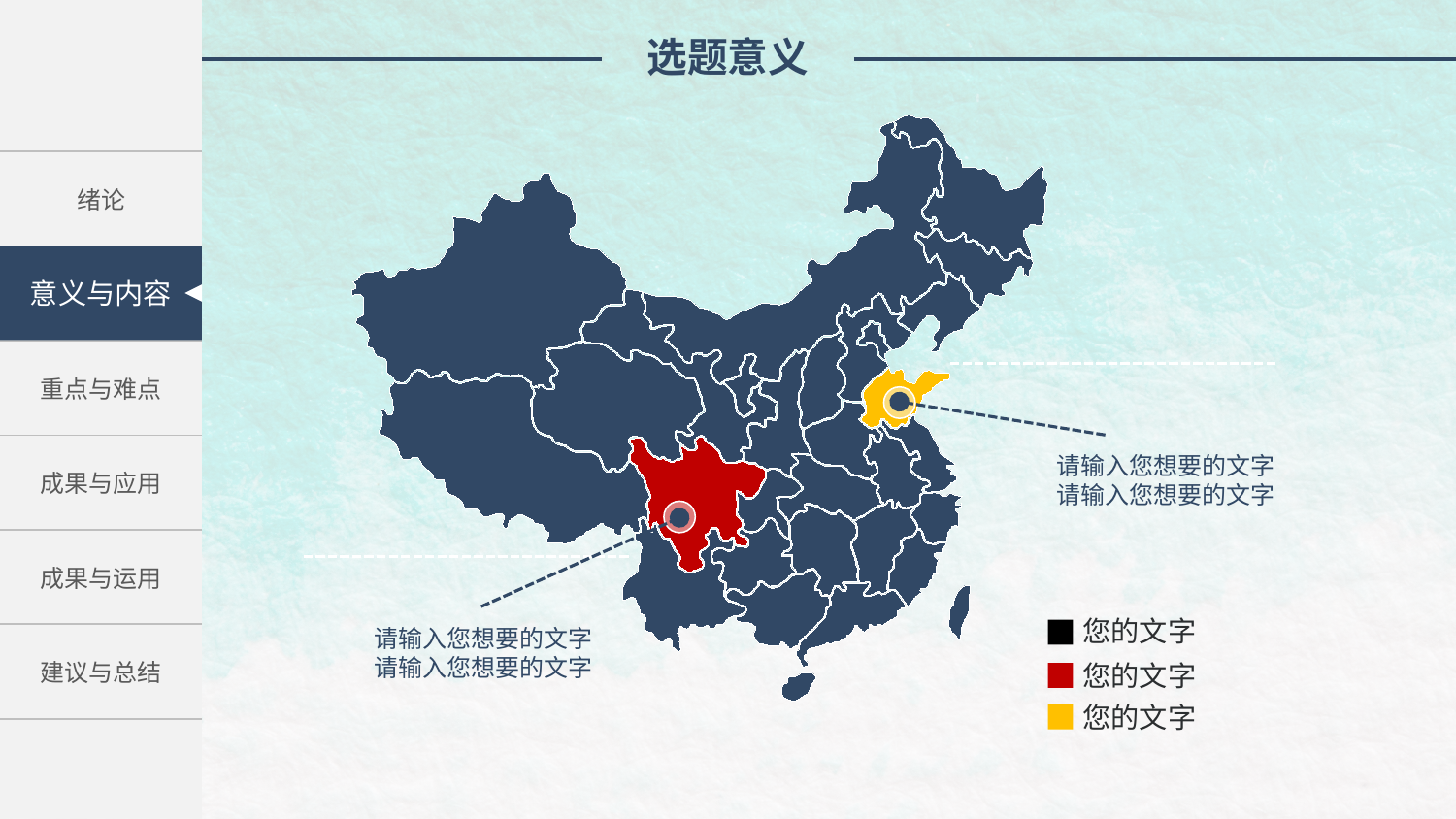

选题意义

您的文字

您的文字

您的文字

| 绪论 |
| --- |
| 研究方法与思路 |
| 重点与难点 |
| 成果与应用 |
| 成果与运用 |
| 建议与总结 |
意义与内容

请输入您想要的文字
请输入您想要的文字

请输入您想要的文字
请输入您想要的文字